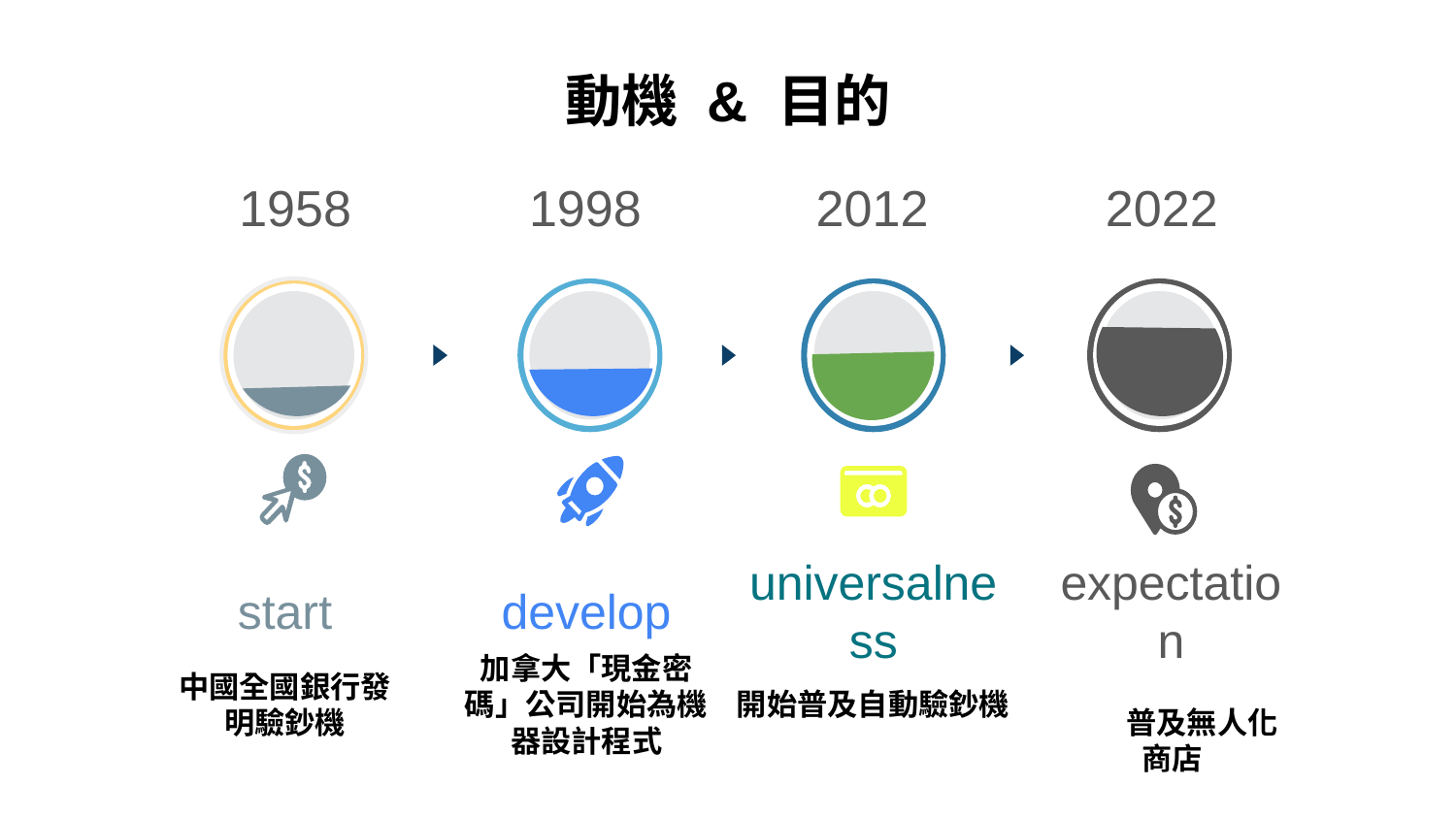

# 動機 & 目的

1958

1998

2012

2022

universalness
start
develop
expectation
                                                             普及無人化商店
中國全國銀行發明驗鈔機
加拿大「現金密碼」公司開始為機器設計程式
開始普及自動驗鈔機